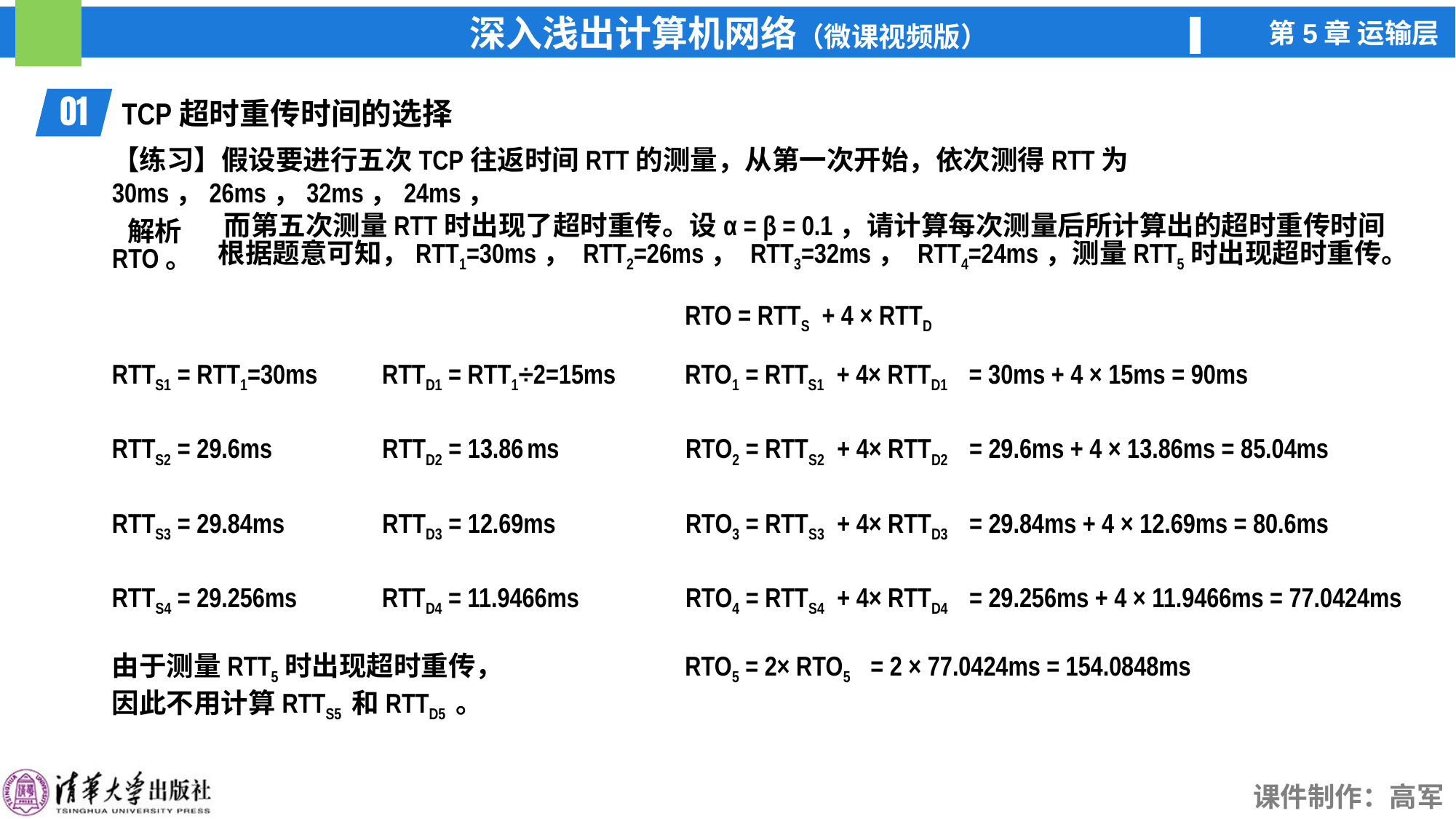

01
TCP超时重传时间的选择
【练习】假设要进行五次TCP往返时间RTT的测量，从第一次开始，依次测得RTT为30ms，26ms，32ms，24ms，
                 而第五次测量RTT时出现了超时重传。设α = β = 0.1，请计算每次测量后所计算出的超时重传时间RTO。
解析
根据题意可知，RTT1=30ms， RTT2=26ms， RTT3=32ms， RTT4=24ms，测量RTT5时出现超时重传。
RTO = RTTS  + 4 × RTTD
RTTS1 = RTT1=30ms
RTTD1 = RTT1÷2=15ms
RTTS2 = 29.6ms
RTTD2 = 13.86 ms
RTTS3 = 29.84ms
RTTD3 = 12.69ms
RTTS4 = 29.256ms
RTTD4 = 11.9466ms
由于测量RTT5时出现超时重传，
因此不用计算RTTS5 和RTTD5 。
RTO1 = RTTS1  + 4× RTTD1
= 30ms + 4 × 15ms = 90ms
RTO2 = RTTS2  + 4× RTTD2
= 29.6ms + 4 × 13.86ms = 85.04ms
RTO3 = RTTS3  + 4× RTTD3
= 29.84ms + 4 × 12.69ms = 80.6ms
RTO4 = RTTS4  + 4× RTTD4
= 29.256ms + 4 × 11.9466ms = 77.0424ms
RTO5 = 2× RTO5
= 2 × 77.0424ms = 154.0848ms